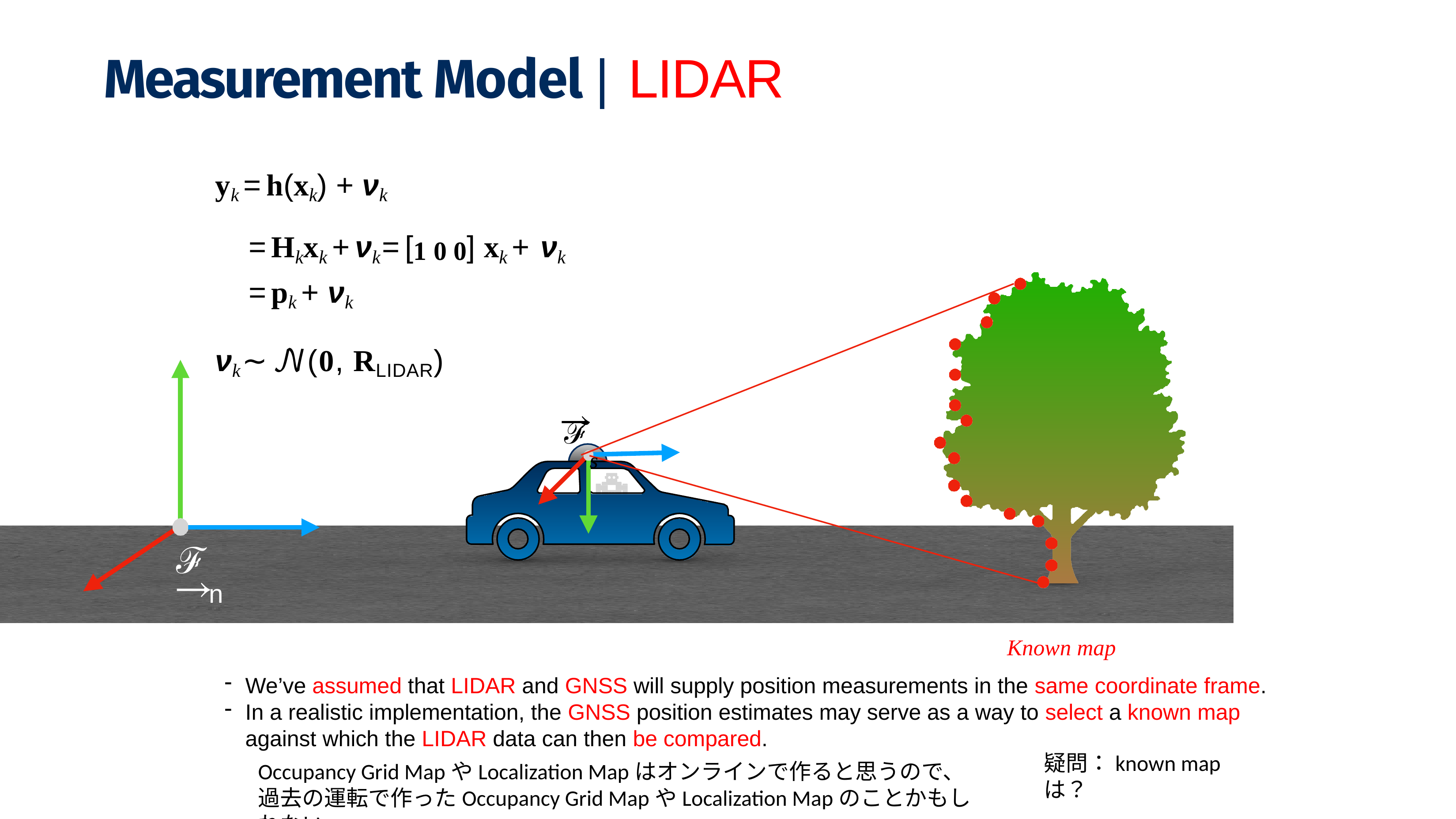

# Measurement Model | LIDAR
yk = h(xk) + νk
= Hkxk + νk = [1 0 0] xk + νk
= pk + νk
νk ∼ 𝒩(0, RLIDAR)
ℱ
s

ℱ
n
Known map
We’ve assumed that LIDAR and GNSS will supply position measurements in the same coordinate frame.
In a realistic implementation, the GNSS position estimates may serve as a way to select a known map against which the LIDAR data can then be compared.
疑問：known mapは？
Occupancy Grid MapやLocalization Mapはオンラインで作ると思うので、過去の運転で作ったOccupancy Grid MapやLocalization Mapのことかもしれない。